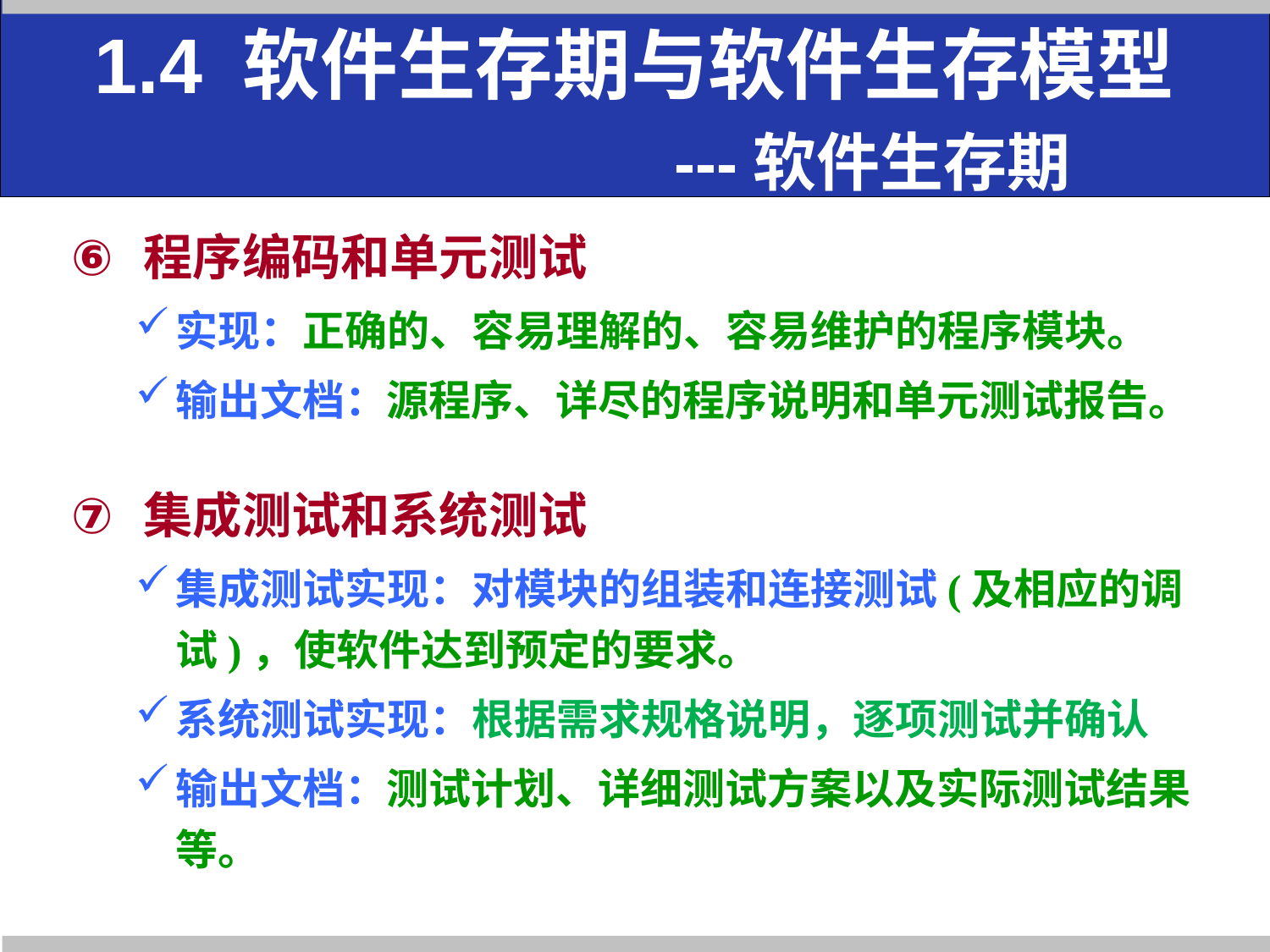

# 1.4 软件生存期与软件生存模型 ---软件生存期
程序编码和单元测试
实现：正确的、容易理解的、容易维护的程序模块。
输出文档：源程序、详尽的程序说明和单元测试报告。
集成测试和系统测试
集成测试实现：对模块的组装和连接测试(及相应的调试)，使软件达到预定的要求。
系统测试实现：根据需求规格说明，逐项测试并确认
输出文档：测试计划、详细测试方案以及实际测试结果等。
58